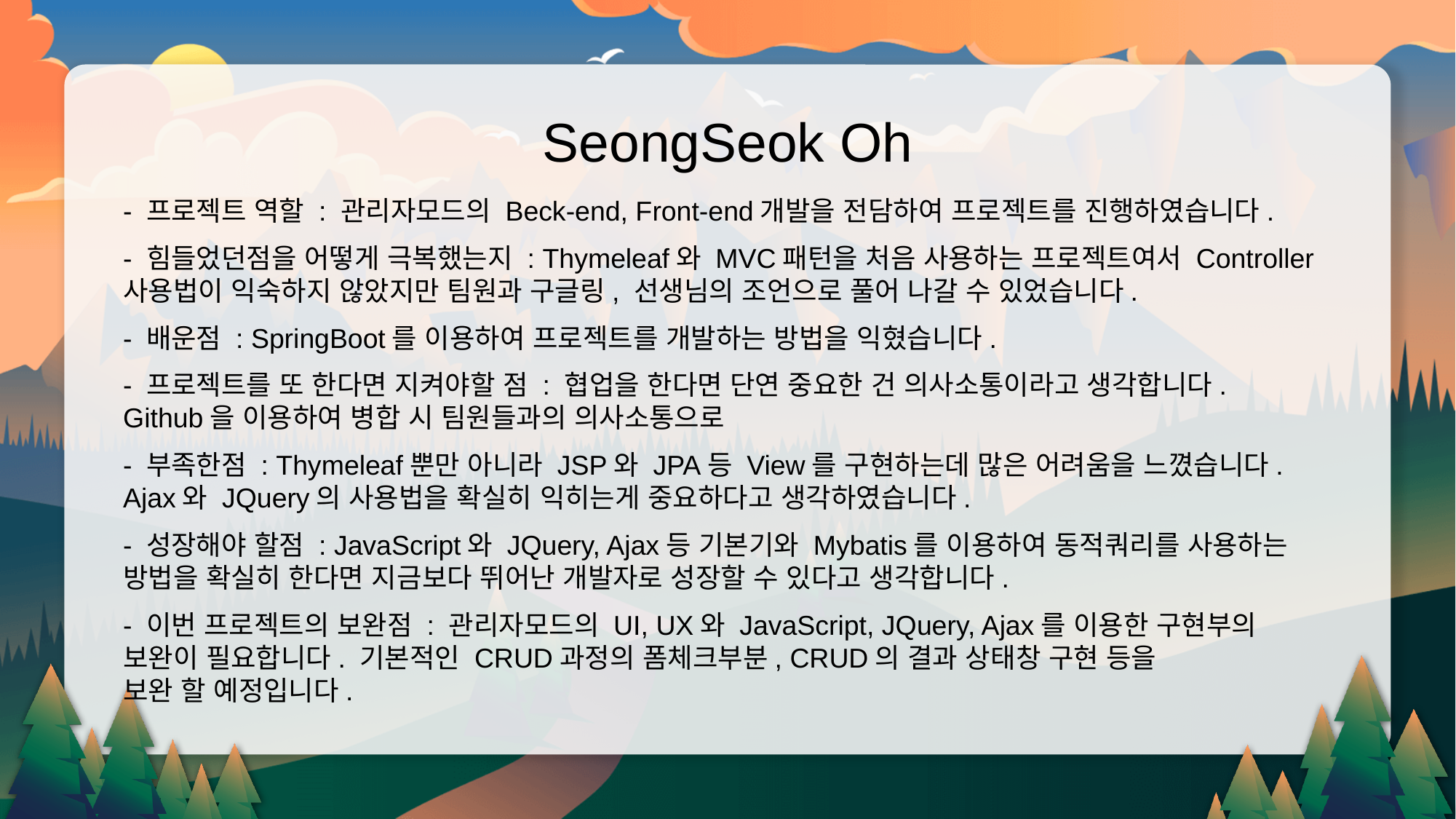

SeongSeok Oh
- 프로젝트 역할 : 관리자모드의 Beck-end, Front-end개발을 전담하여 프로젝트를 진행하였습니다.

- 힘들었던점을 어떻게 극복했는지 : Thymeleaf와 MVC패턴을 처음 사용하는 프로젝트여서 Controller사용법이 익숙하지 않았지만 팀원과 구글링, 선생님의 조언으로 풀어 나갈 수 있었습니다.

- 배운점 : SpringBoot를 이용하여 프로젝트를 개발하는 방법을 익혔습니다.

- 프로젝트를 또 한다면 지켜야할 점 : 협업을 한다면 단연 중요한 건 의사소통이라고 생각합니다.
Github을 이용하여 병합 시 팀원들과의 의사소통으로

- 부족한점 : Thymeleaf뿐만 아니라 JSP와 JPA등 View를 구현하는데 많은 어려움을 느꼈습니다.
Ajax와 JQuery의 사용법을 확실히 익히는게 중요하다고 생각하였습니다.

- 성장해야 할점 : JavaScript와 JQuery, Ajax등 기본기와 Mybatis를 이용하여 동적쿼리를 사용하는 방법을 확실히 한다면 지금보다 뛰어난 개발자로 성장할 수 있다고 생각합니다.

- 이번 프로젝트의 보완점 : 관리자모드의 UI, UX와 JavaScript, JQuery, Ajax를 이용한 구현부의
보완이 필요합니다. 기본적인 CRUD과정의 폼체크부분, CRUD의 결과 상태창 구현 등을
보완 할 예정입니다.